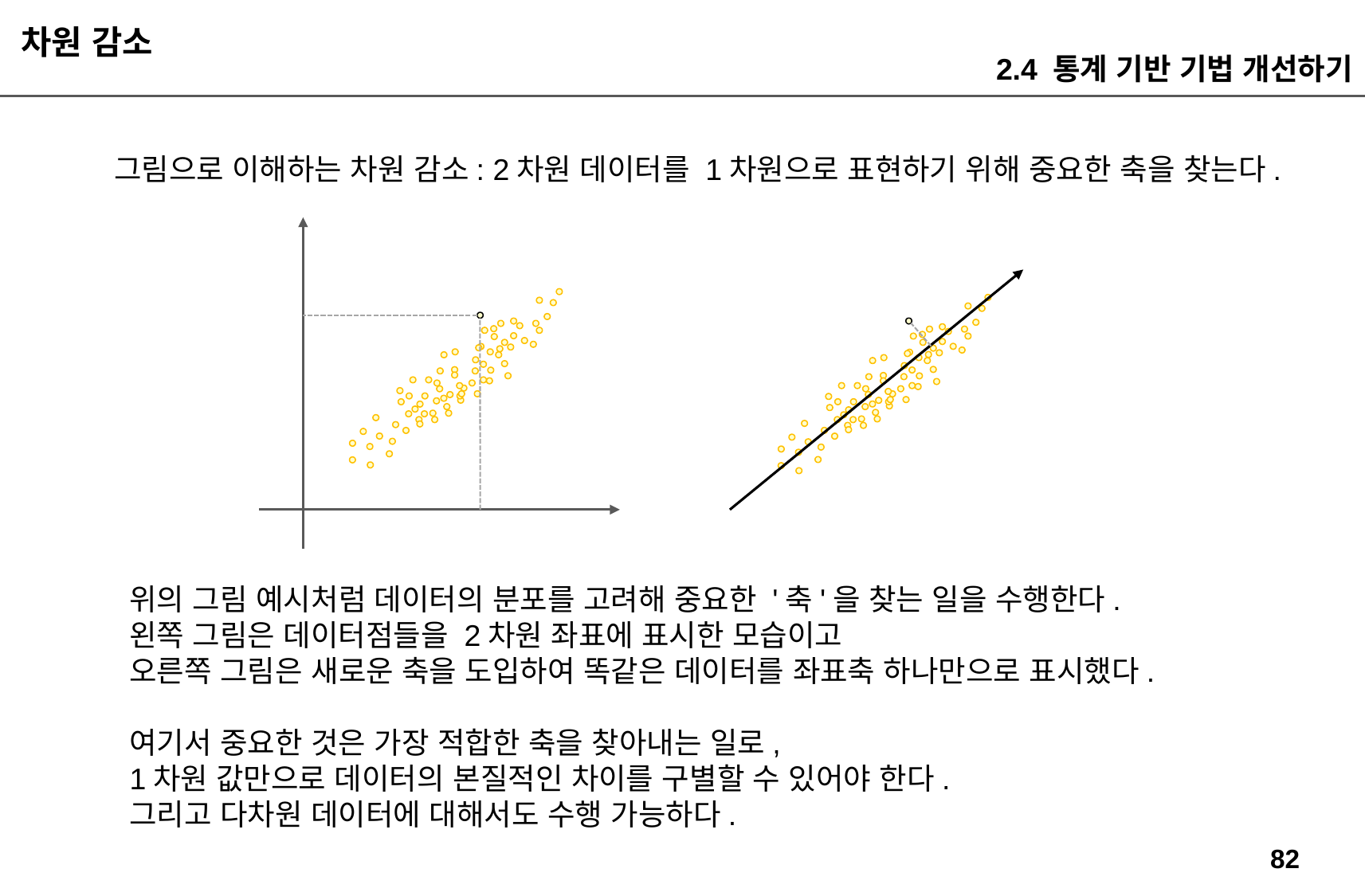

차원 감소
2.4 통계 기반 기법 개선하기
그림으로 이해하는 차원 감소: 2차원 데이터를 1차원으로 표현하기 위해 중요한 축을 찾는다.

위의 그림 예시처럼 데이터의 분포를 고려해 중요한 '축'을 찾는 일을 수행한다.
왼쪽 그림은 데이터점들을 2차원 좌표에 표시한 모습이고
오른쪽 그림은 새로운 축을 도입하여 똑같은 데이터를 좌표축 하나만으로 표시했다.

여기서 중요한 것은 가장 적합한 축을 찾아내는 일로,
1차원 값만으로 데이터의 본질적인 차이를 구별할 수 있어야 한다.
그리고 다차원 데이터에 대해서도 수행 가능하다.